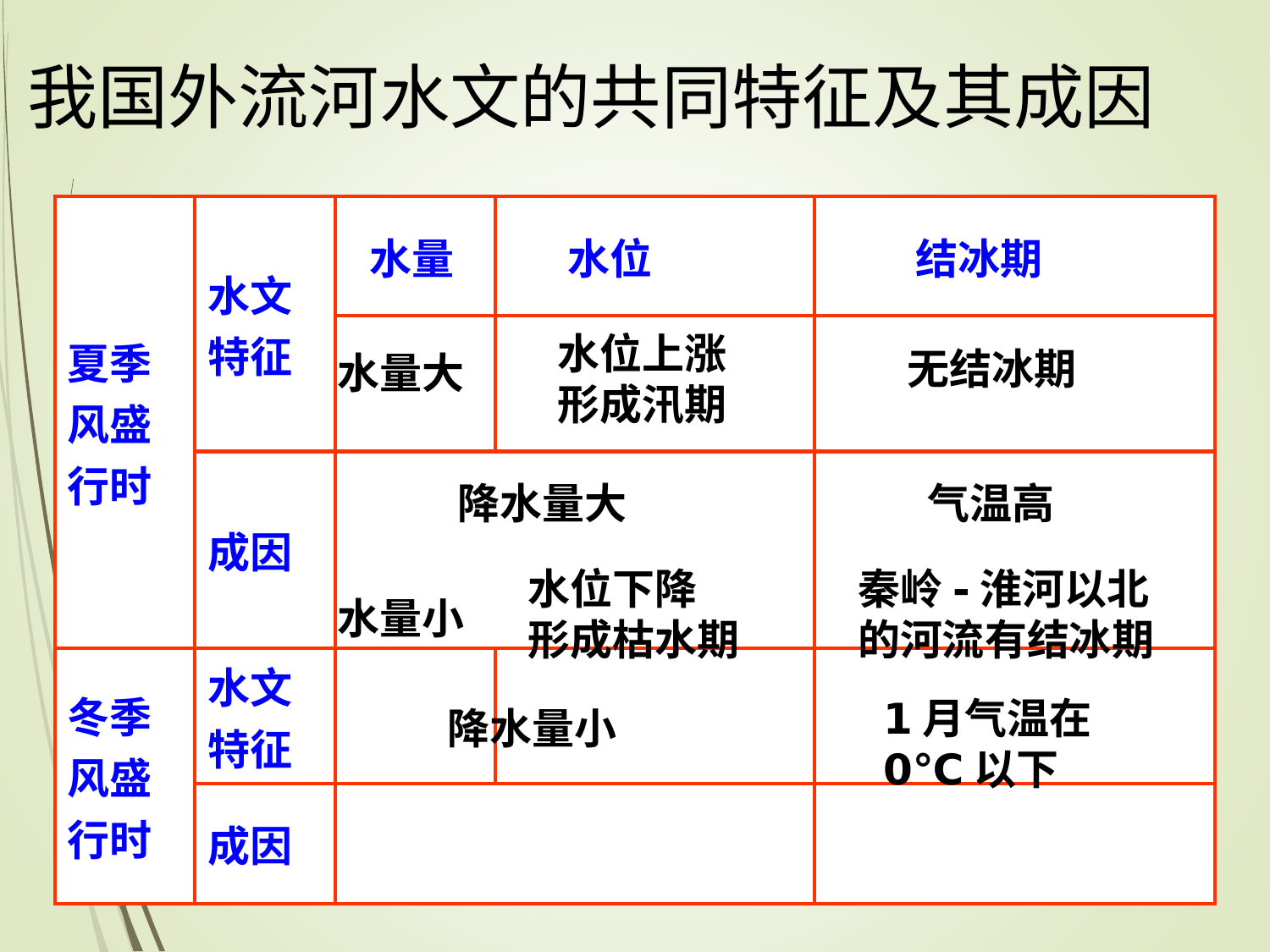

我国外流河水文的共同特征及其成因
| 夏季风盛行时 | 水文特征 | 水量 | 水位 | 结冰期 |
| --- | --- | --- | --- | --- |
|  |  |  |  |  |
|  | 成因 |  |  |  |
| 冬季风盛行时 | 水文特征 |  |  |  |
|  | 成因 |  |  |  |
水位上涨
形成汛期
无结冰期
水量大
降水量大
气温高
水位下降
形成枯水期
秦岭-淮河以北
的河流有结冰期
水量小
1月气温在
0℃以下
降水量小